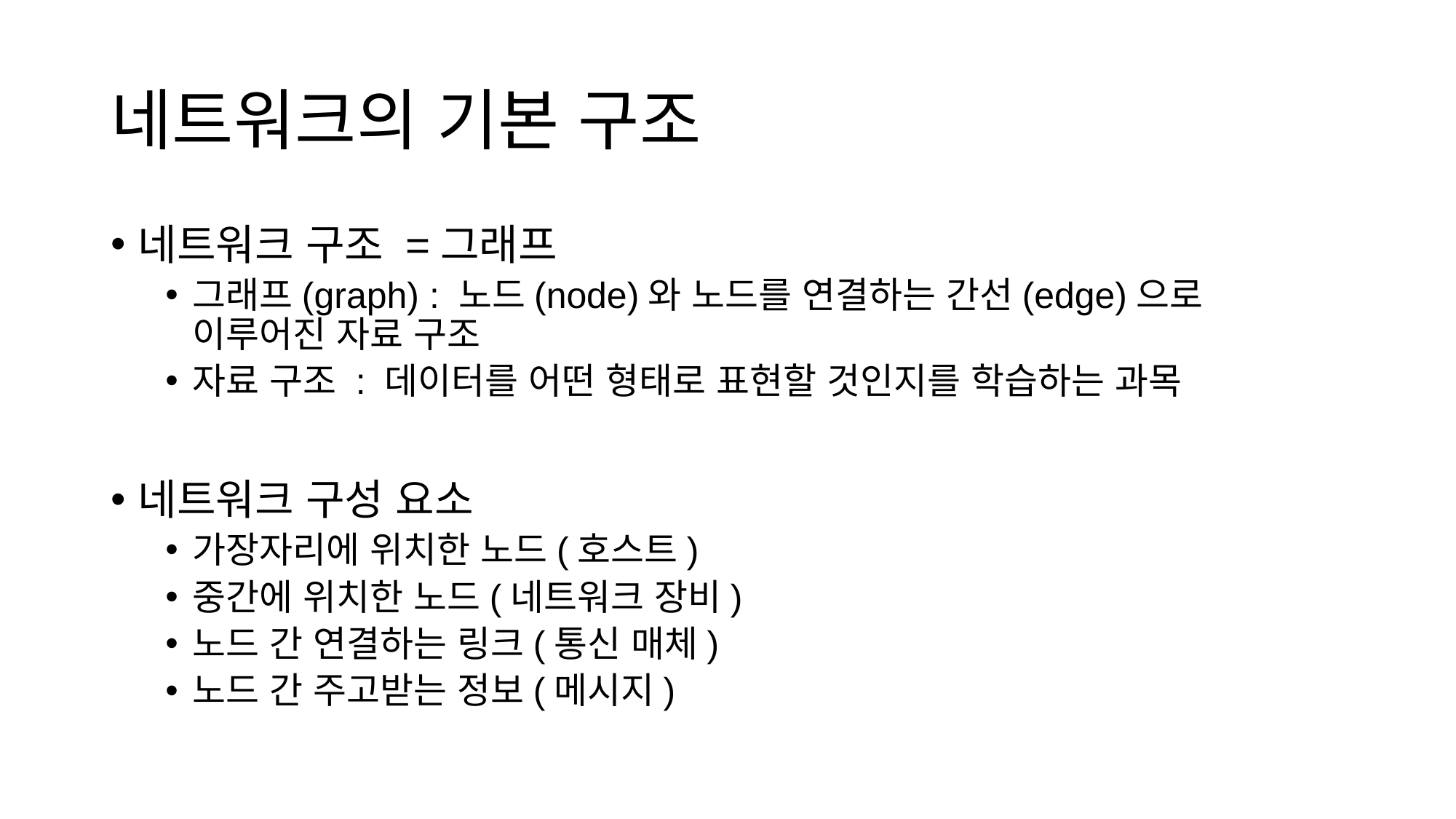

# 네트워크의 기본 구조
네트워크 구조 =그래프
그래프(graph) : 노드(node)와 노드를 연결하는 간선(edge)으로 이루어진 자료 구조
자료 구조 : 데이터를 어떤 형태로 표현할 것인지를 학습하는 과목

네트워크 구성 요소
가장자리에 위치한 노드(호스트)
중간에 위치한 노드(네트워크 장비)
노드 간 연결하는 링크(통신 매체)
노드 간 주고받는 정보(메시지)